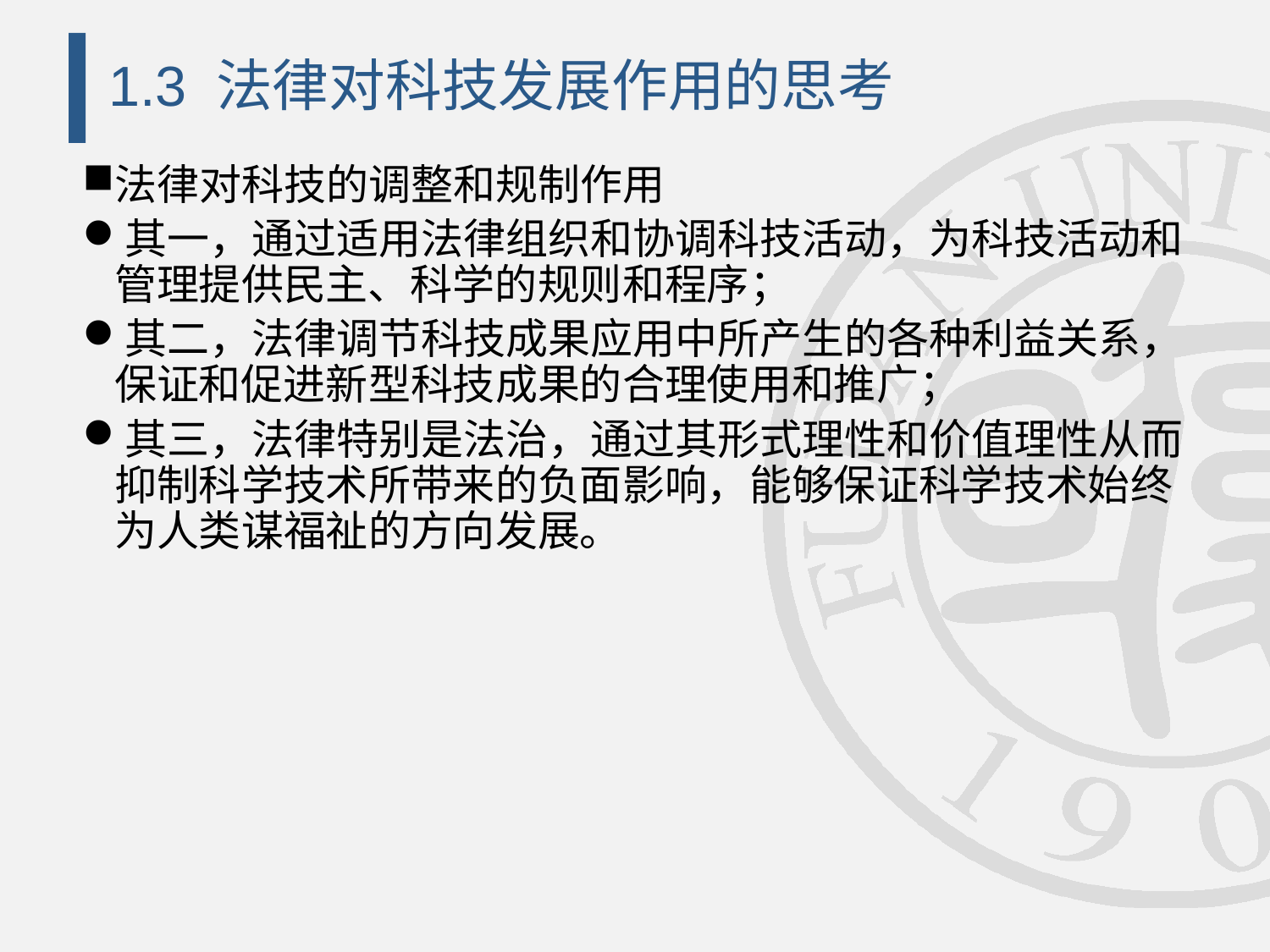

# 1.3 法律对科技发展作用的思考
法律对科技的调整和规制作用
其一，通过适用法律组织和协调科技活动，为科技活动和管理提供民主、科学的规则和程序；
其二，法律调节科技成果应用中所产生的各种利益关系，保证和促进新型科技成果的合理使用和推广；
其三，法律特别是法治，通过其形式理性和价值理性从而抑制科学技术所带来的负面影响，能够保证科学技术始终为人类谋福祉的方向发展。